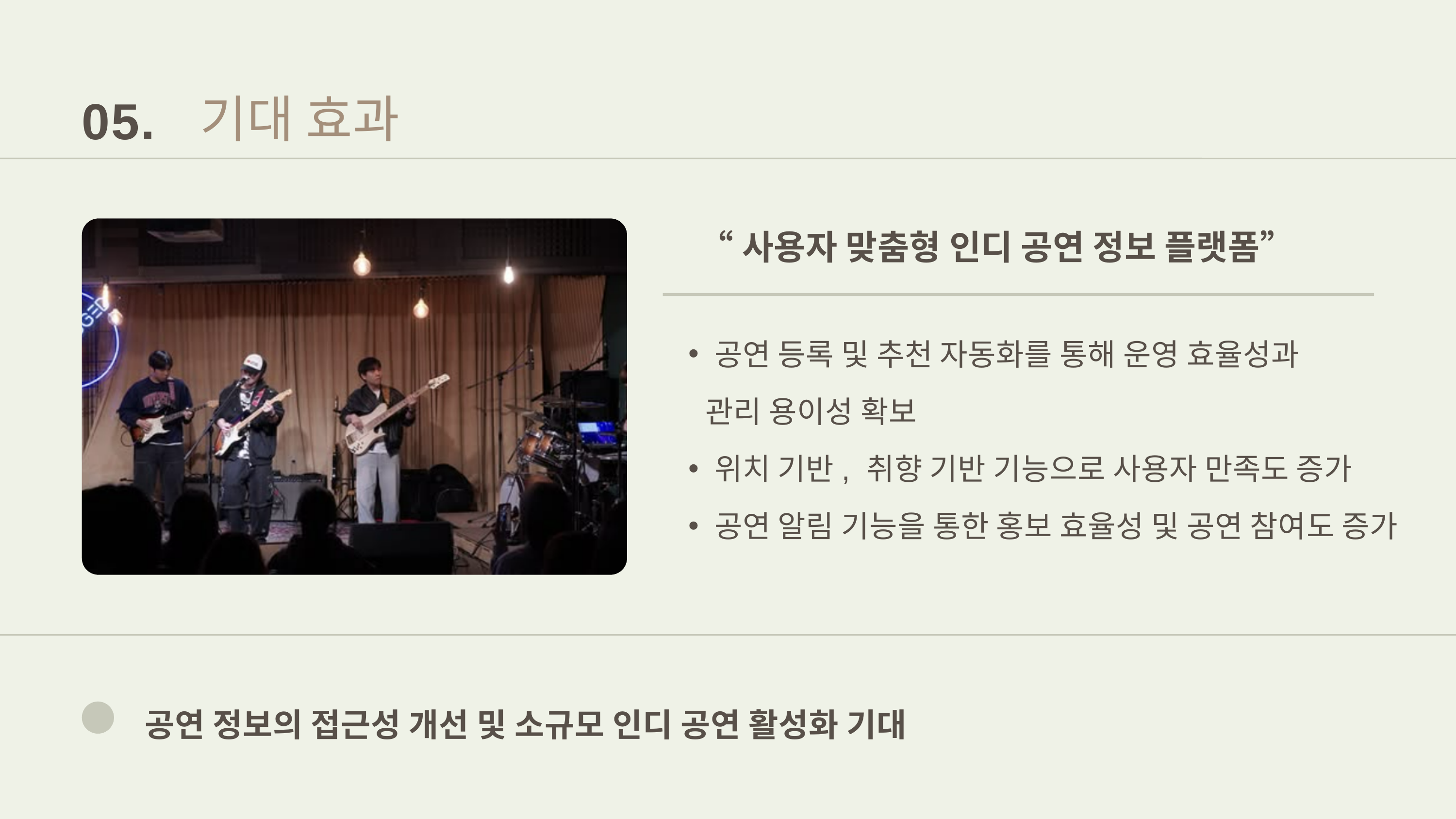

기대 효과
05.

“사용자 맞춤형 인디 공연 정보 플랫폼”

공연 등록 및 추천 자동화를 통해 운영 효율성과
     관리 용이성 확보
위치 기반, 취향 기반 기능으로 사용자 만족도 증가
공연 알림 기능을 통한 홍보 효율성 및 공연 참여도 증가

   공연 정보의 접근성 개선 및 소규모 인디 공연 활성화 기대